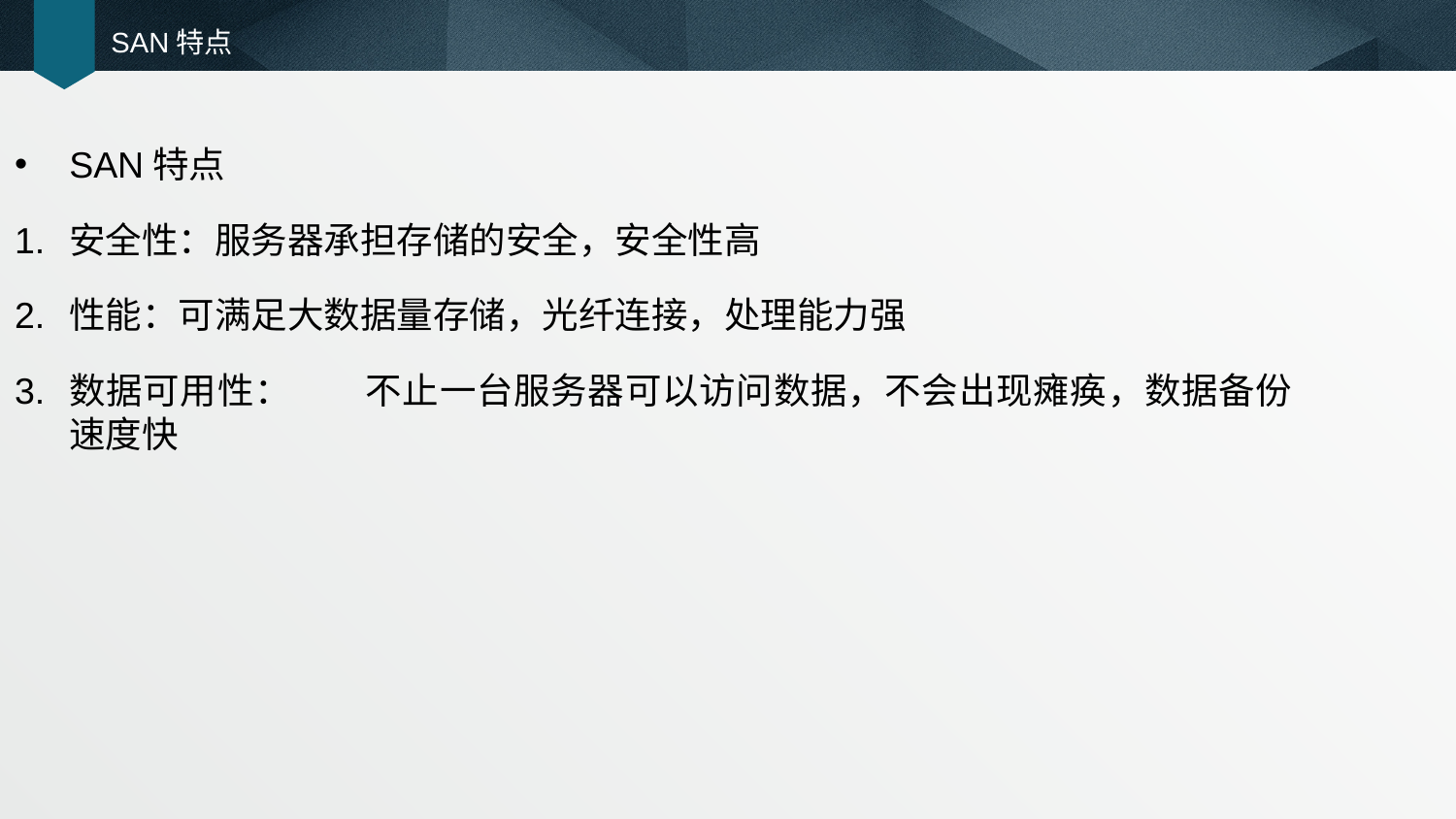

# SAN特点
SAN特点
安全性：服务器承担存储的安全，安全性高
性能：可满足大数据量存储，光纤连接，处理能力强
数据可用性：	不止一台服务器可以访问数据，不会出现瘫痪，数据备份速度快